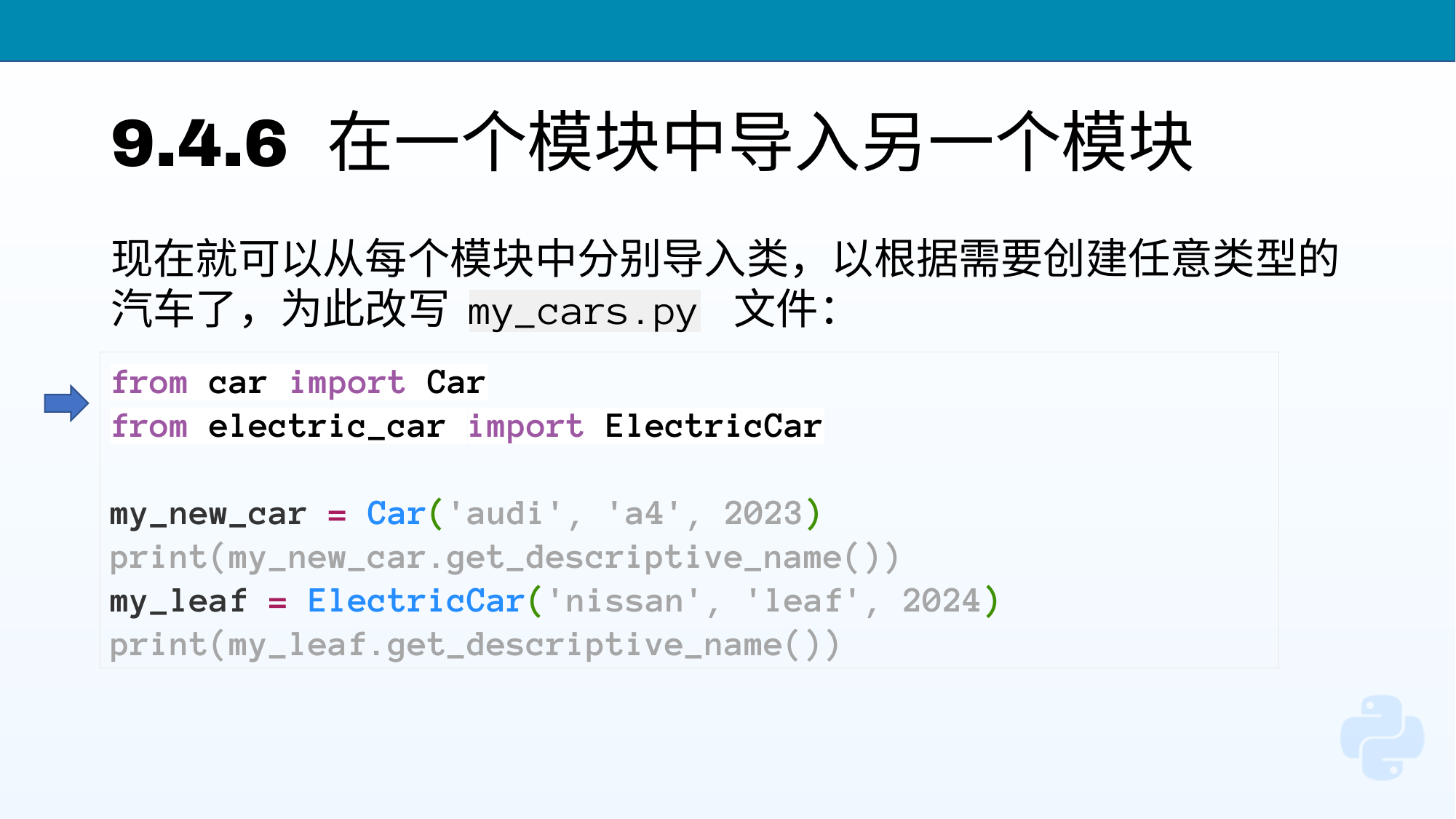

# 9.4.6 在一个模块中导入另一个模块
现在就可以从每个模块中分别导入类，以根据需要创建任意类型的汽车了，为此改写 my_cars.py 文件：

from car import Car
from electric_car import ElectricCar
my_new_car = Car('audi', 'a4', 2023)
print(my_new_car.get_descriptive_name())
my_leaf = ElectricCar('nissan', 'leaf', 2024)
print(my_leaf.get_descriptive_name())